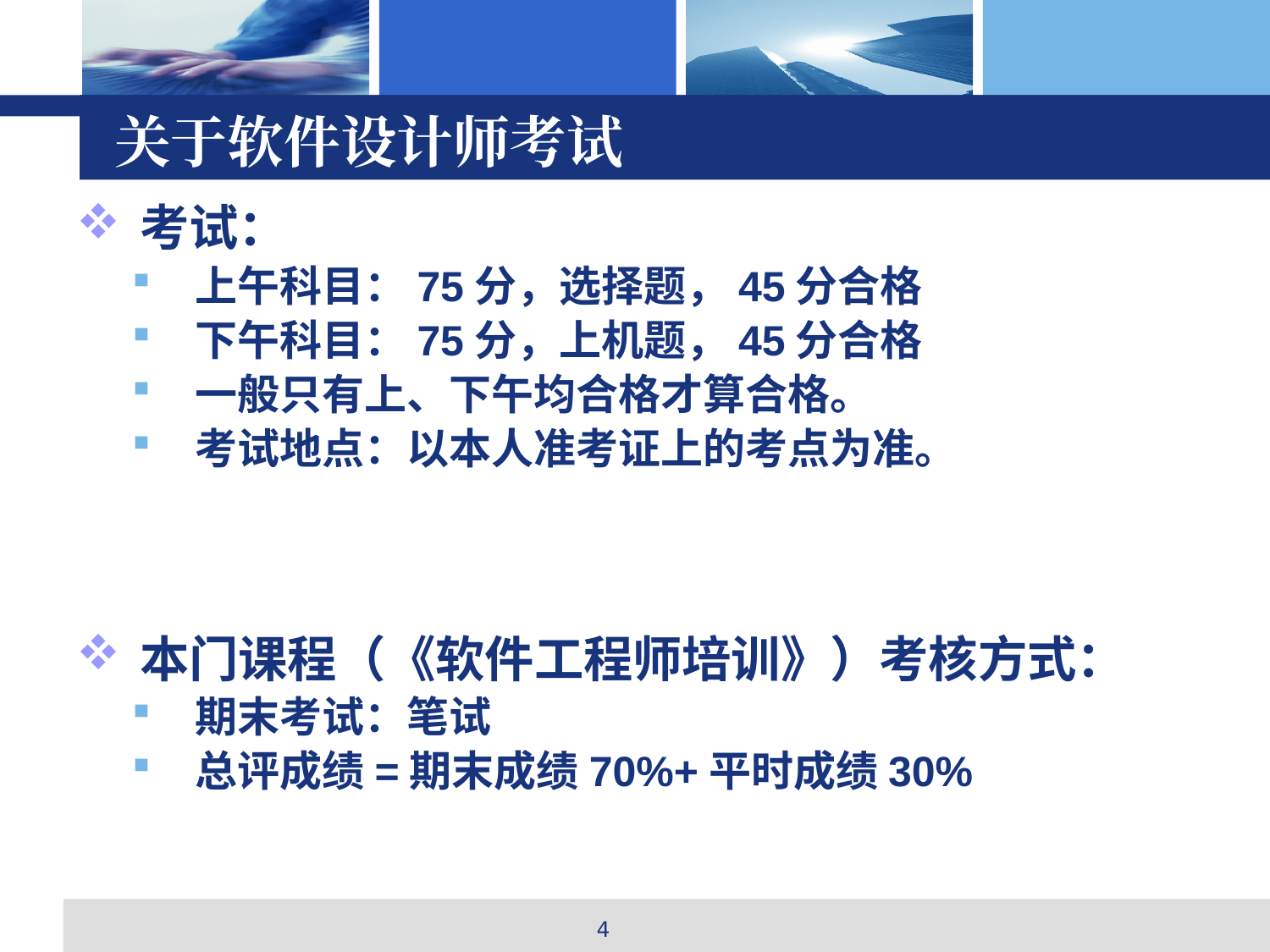

# 关于软件设计师考试
考试：
上午科目：75分，选择题，45分合格
下午科目：75分，上机题，45分合格
一般只有上、下午均合格才算合格。
考试地点：以本人准考证上的考点为准。

本门课程（《软件工程师培训》）考核方式：
期末考试：笔试
总评成绩=期末成绩70%+平时成绩30%
4